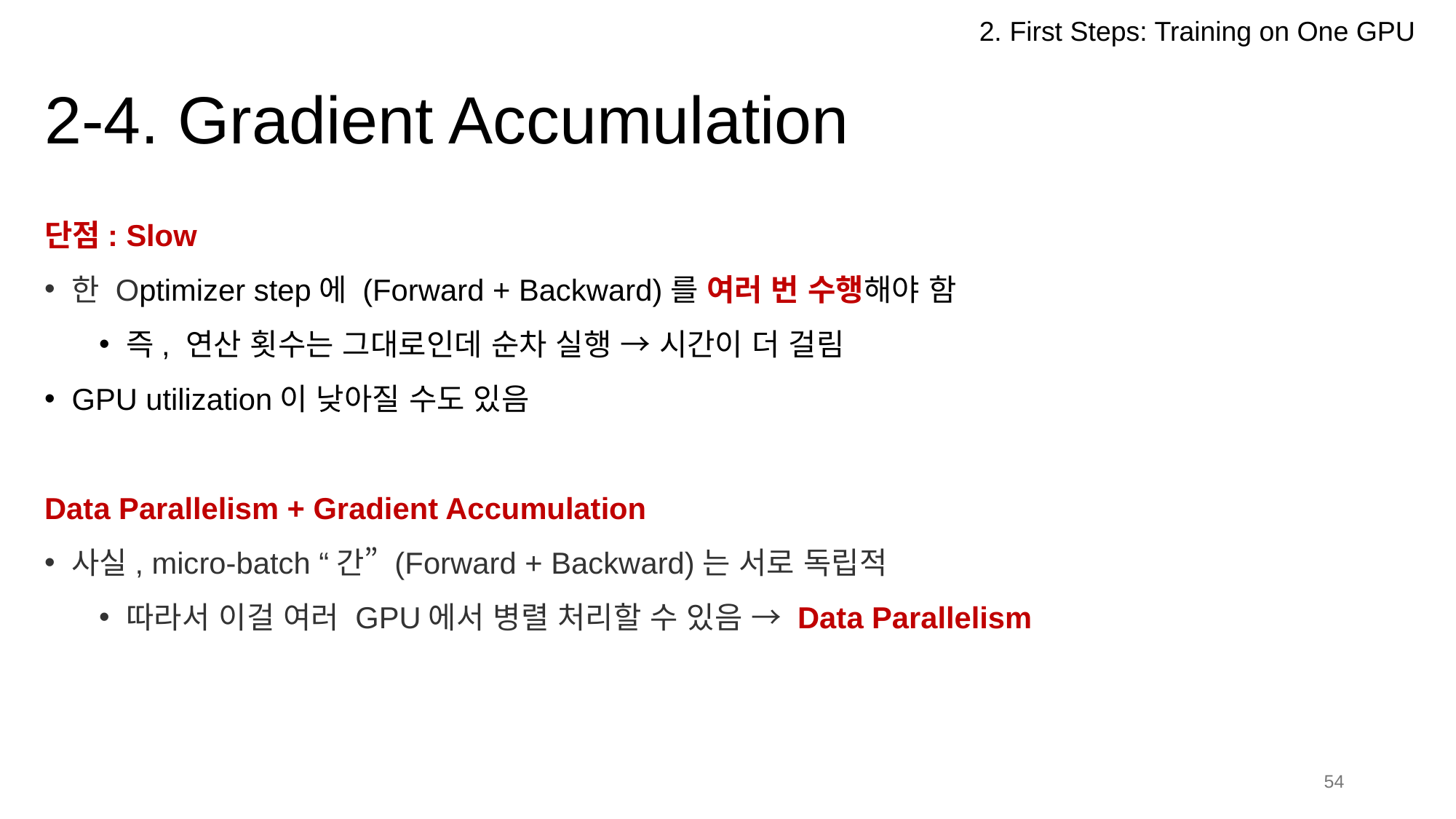

2. First Steps: Training on One GPU
# 2-4. Gradient Accumulation
단점: Slow
한 Optimizer step에 (Forward + Backward)를 여러 번 수행해야 함
즉, 연산 횟수는 그대로인데 순차 실행 → 시간이 더 걸림
GPU utilization이 낮아질 수도 있음

Data Parallelism + Gradient Accumulation
사실, micro-batch “간” (Forward + Backward)는 서로 독립적
따라서 이걸 여러 GPU에서 병렬 처리할 수 있음 → Data Parallelism
54